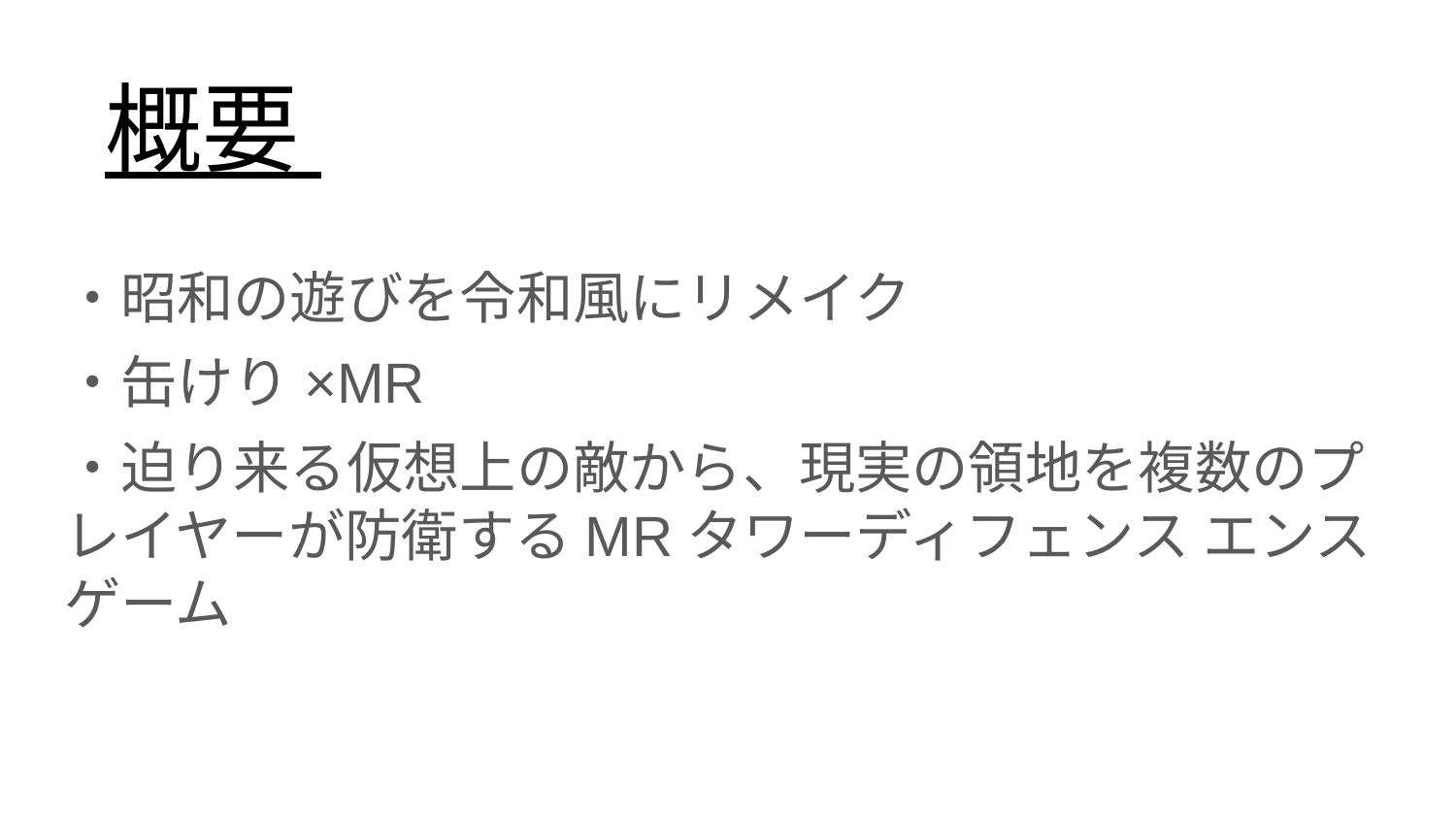

概要
・昭和の遊びを令和風にリメイク

・缶けり×MR

・迫り来る仮想上の敵から、現実の領地を複数のプレイヤーが防衛するMRタワーディフェンス エンスゲーム